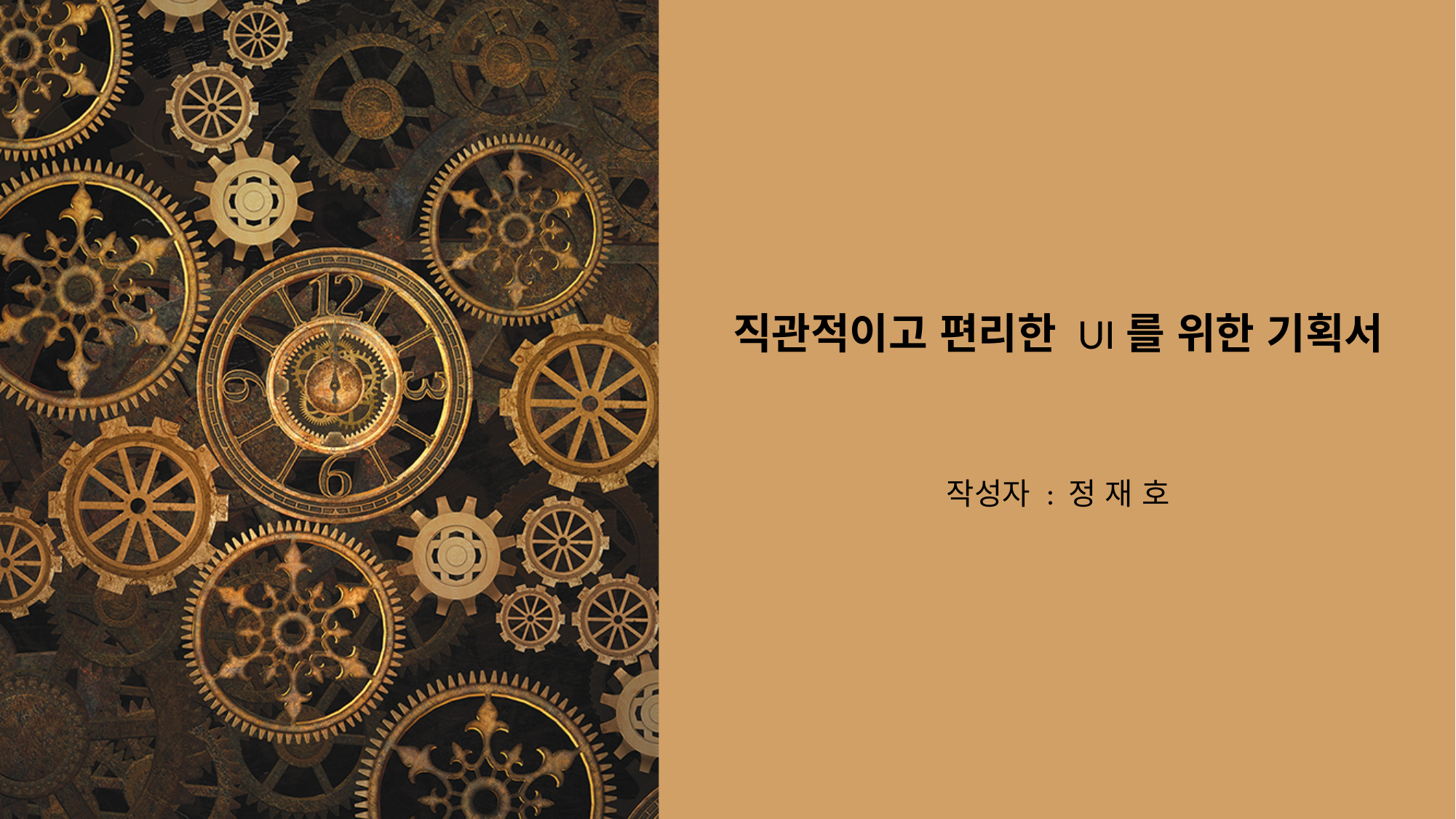

# 직관적이고 편리한 UI를 위한 기획서
작성자 : 정 재 호